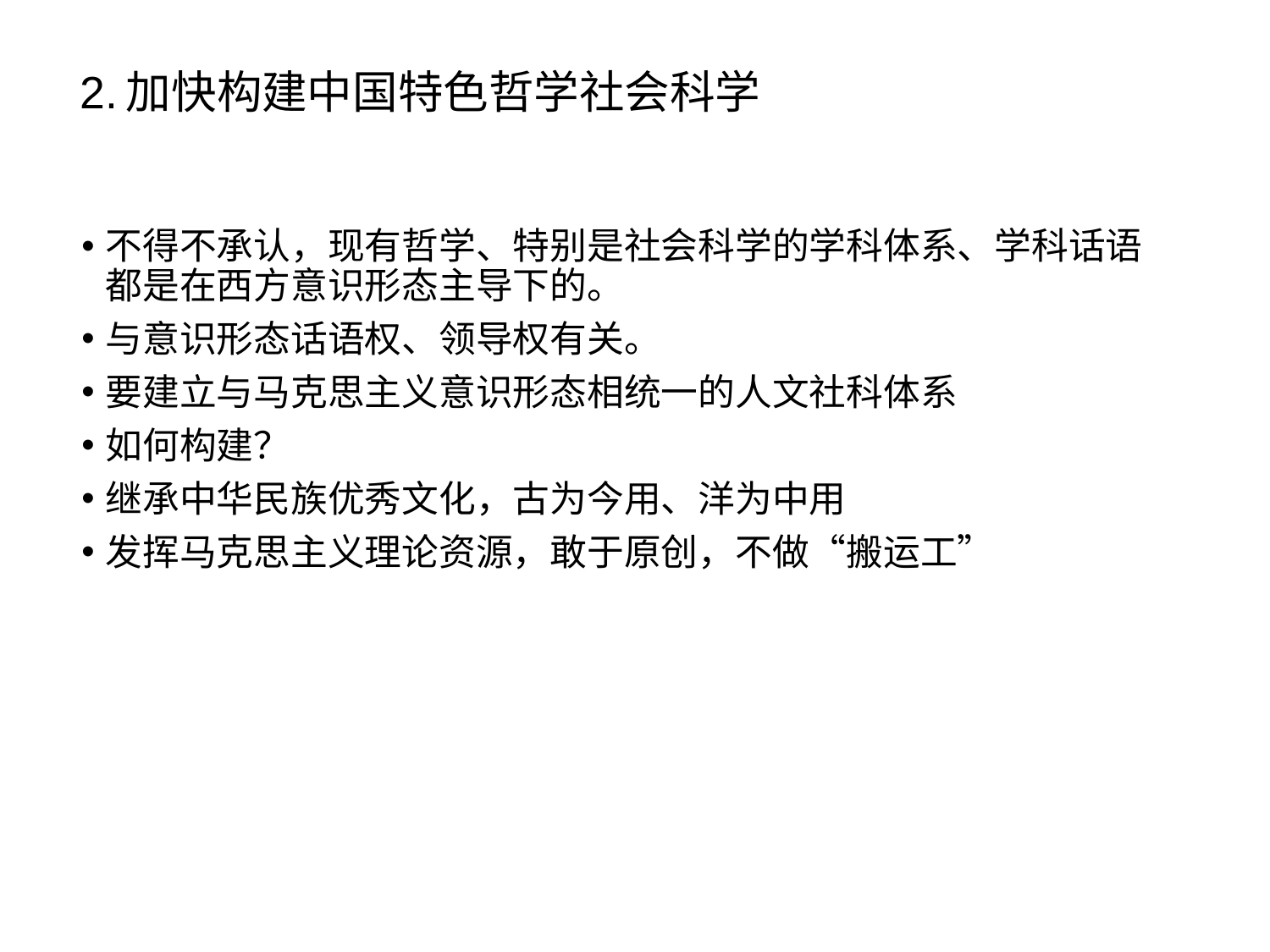

# 2.加快构建中国特色哲学社会科学
不得不承认，现有哲学、特别是社会科学的学科体系、学科话语都是在西方意识形态主导下的。
与意识形态话语权、领导权有关。
要建立与马克思主义意识形态相统一的人文社科体系
如何构建？
继承中华民族优秀文化，古为今用、洋为中用
发挥马克思主义理论资源，敢于原创，不做“搬运工”